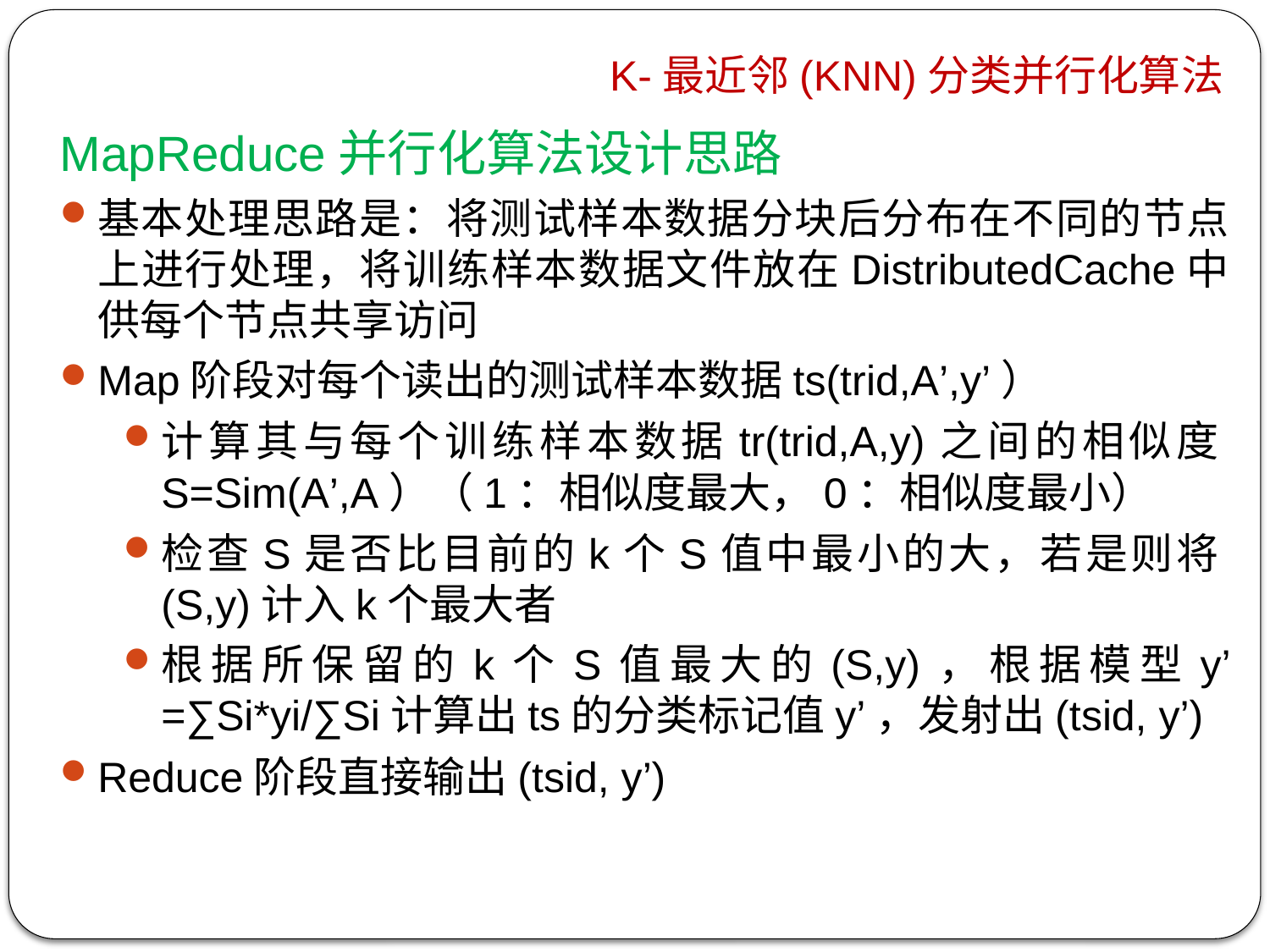

# K-最近邻(KNN)分类并行化算法
MapReduce并行化算法设计思路
基本处理思路是：将测试样本数据分块后分布在不同的节点上进行处理，将训练样本数据文件放在DistributedCache中供每个节点共享访问
Map阶段对每个读出的测试样本数据ts(trid,A’,y’）
计算其与每个训练样本数据tr(trid,A,y)之间的相似度S=Sim(A’,A）（1：相似度最大，0：相似度最小）
检查S是否比目前的k个S值中最小的大，若是则将(S,y)计入k个最大者
根据所保留的k个S值最大的(S,y)，根据模型y’ =∑Si*yi/∑Si计算出ts的分类标记值y’，发射出(tsid, y’)
Reduce阶段直接输出(tsid, y’)